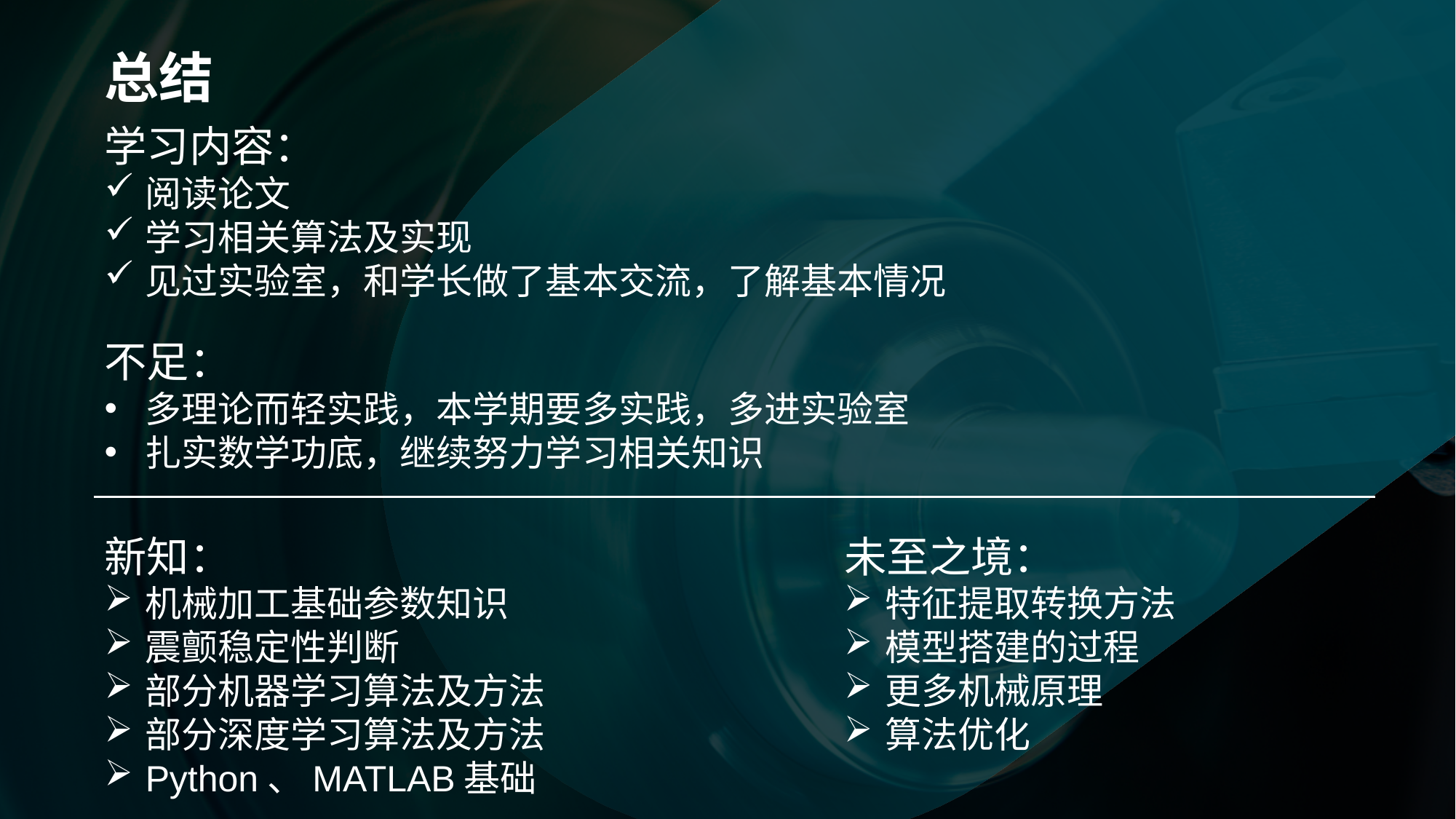

总结
学习内容：
阅读论文
学习相关算法及实现
见过实验室，和学长做了基本交流，了解基本情况
不足：
多理论而轻实践，本学期要多实践，多进实验室
扎实数学功底，继续努力学习相关知识
新知：
机械加工基础参数知识
震颤稳定性判断
部分机器学习算法及方法
部分深度学习算法及方法
Python、MATLAB基础
未至之境：
特征提取转换方法
模型搭建的过程
更多机械原理
算法优化